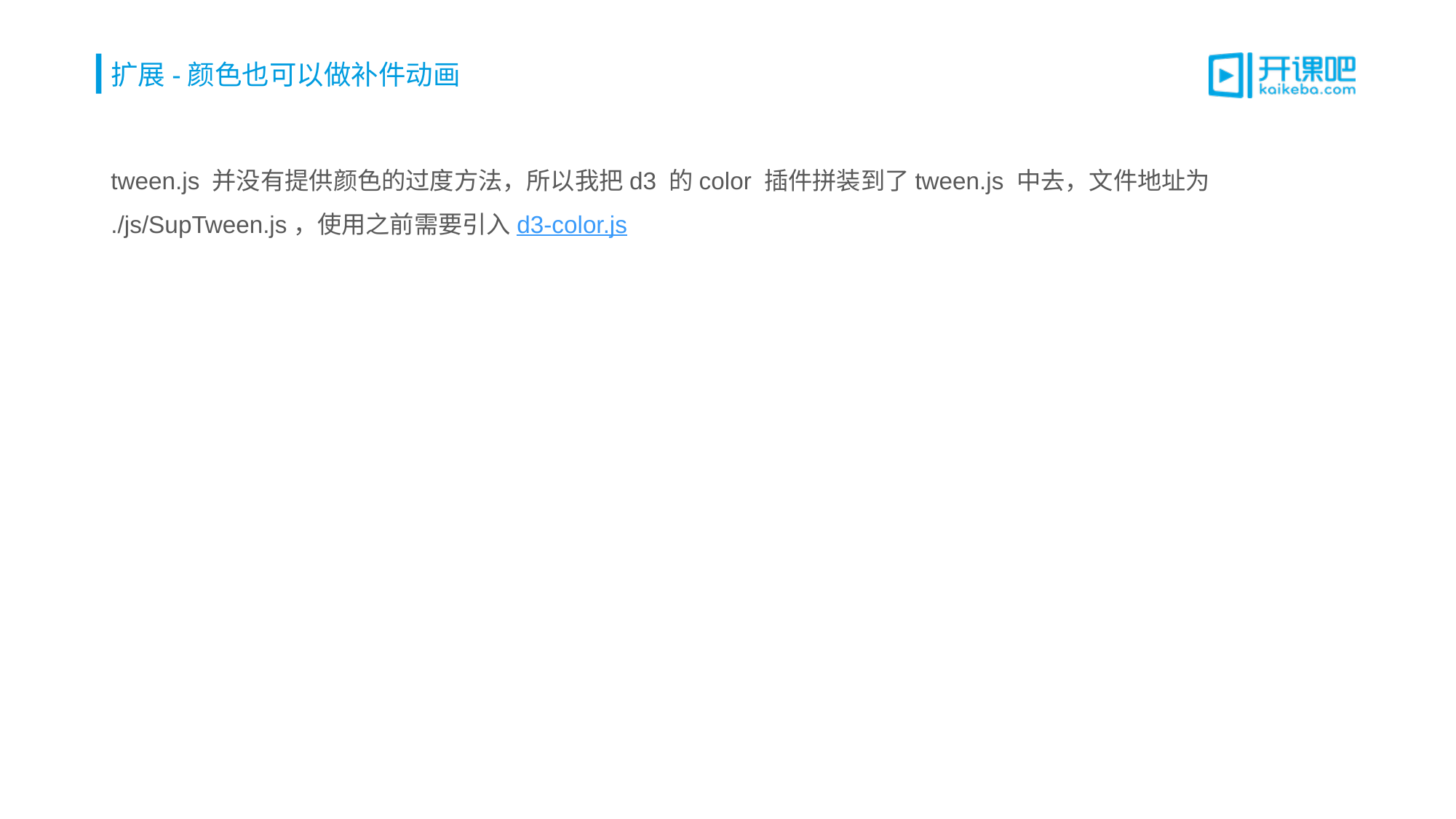

# 扩展-颜色也可以做补件动画
tween.js 并没有提供颜色的过度方法，所以我把d3 的color 插件拼装到了tween.js 中去，文件地址为 ./js/SupTween.js，使用之前需要引入d3-color.js